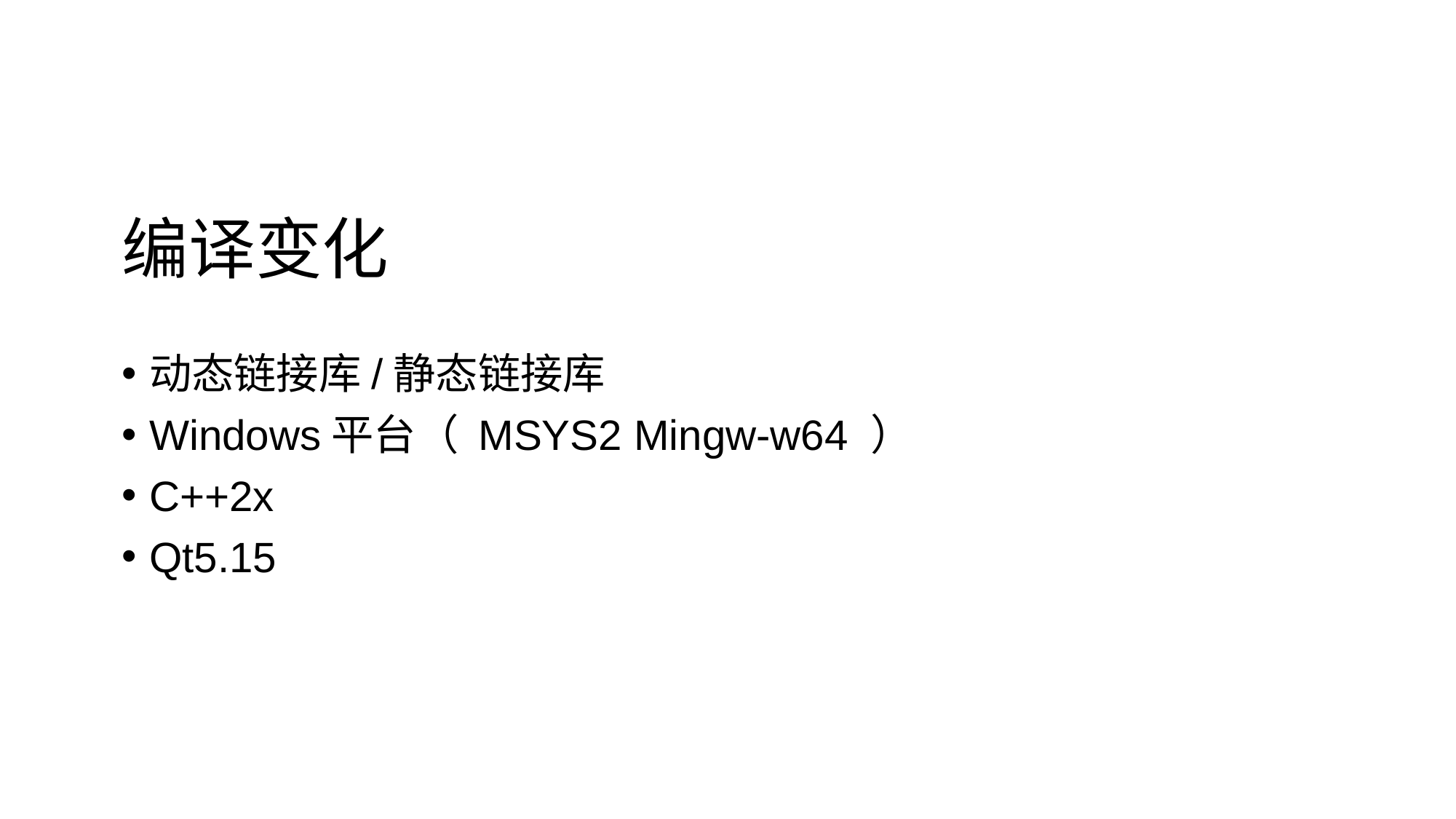

# 编译变化
动态链接库/静态链接库
Windows平台（ MSYS2 Mingw-w64 ）
C++2x
Qt5.15